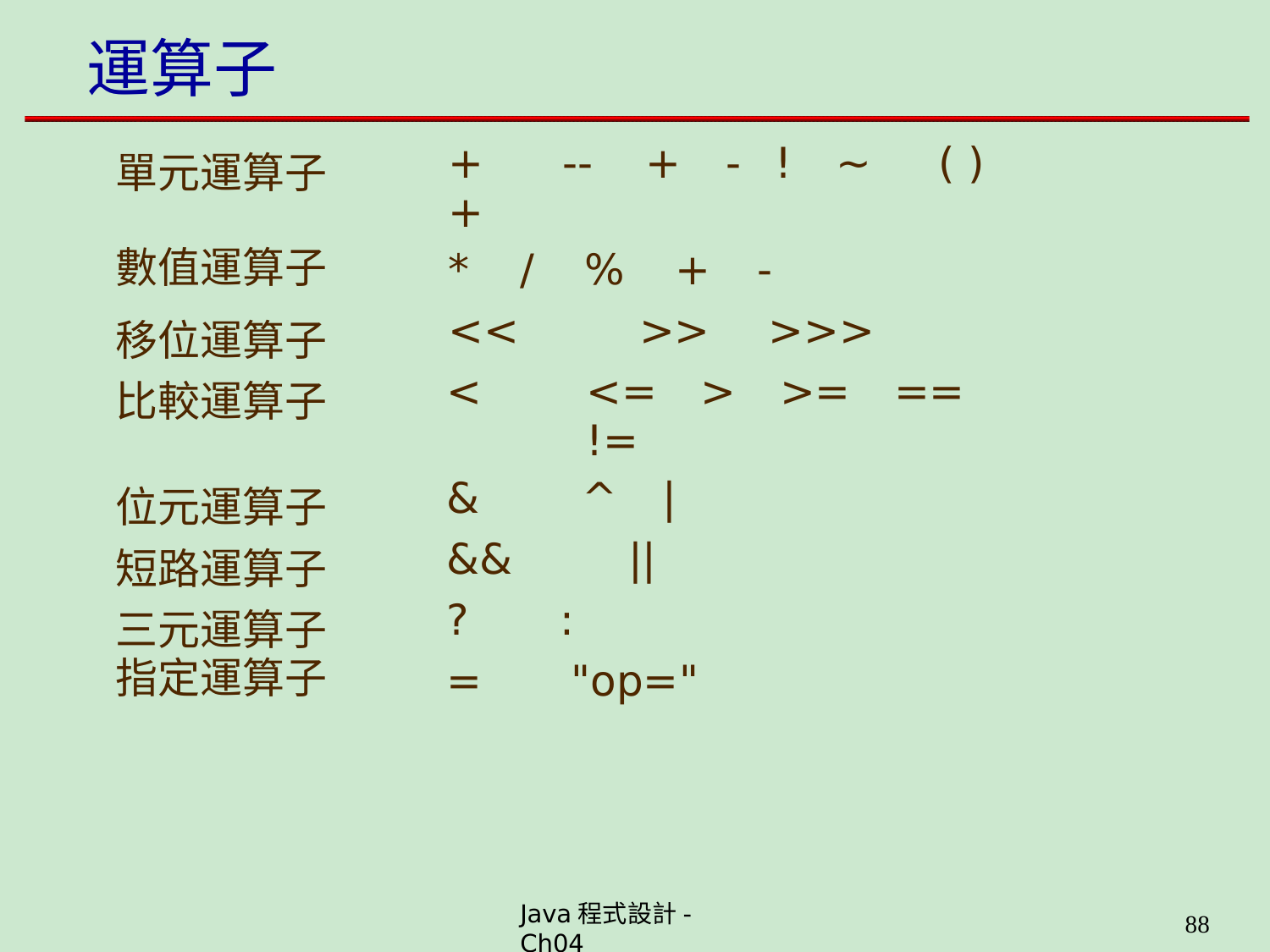

運算子
| 單元運算子 | ++ |  | -- | + | - ! | ~ ( ) |
| --- | --- | --- | --- | --- | --- | --- |
| 數值運算子 | \* | / | % | + | - |  |
| 移位運算子 | << >> >>> |  |  |  |  |  |
| 比較運算子 | < <= > >= == != |  |  |  |  |  |
| 位元運算子 | & ^ | |  |  |  |  |  |
| 短路運算子 | && || |  |  |  |  |  |
| 三元運算子 | ? : |  |  |  |  |  |
| 指定運算子 | = "op=" |  |  |  |  |  |
Java程式設計-Ch04
88